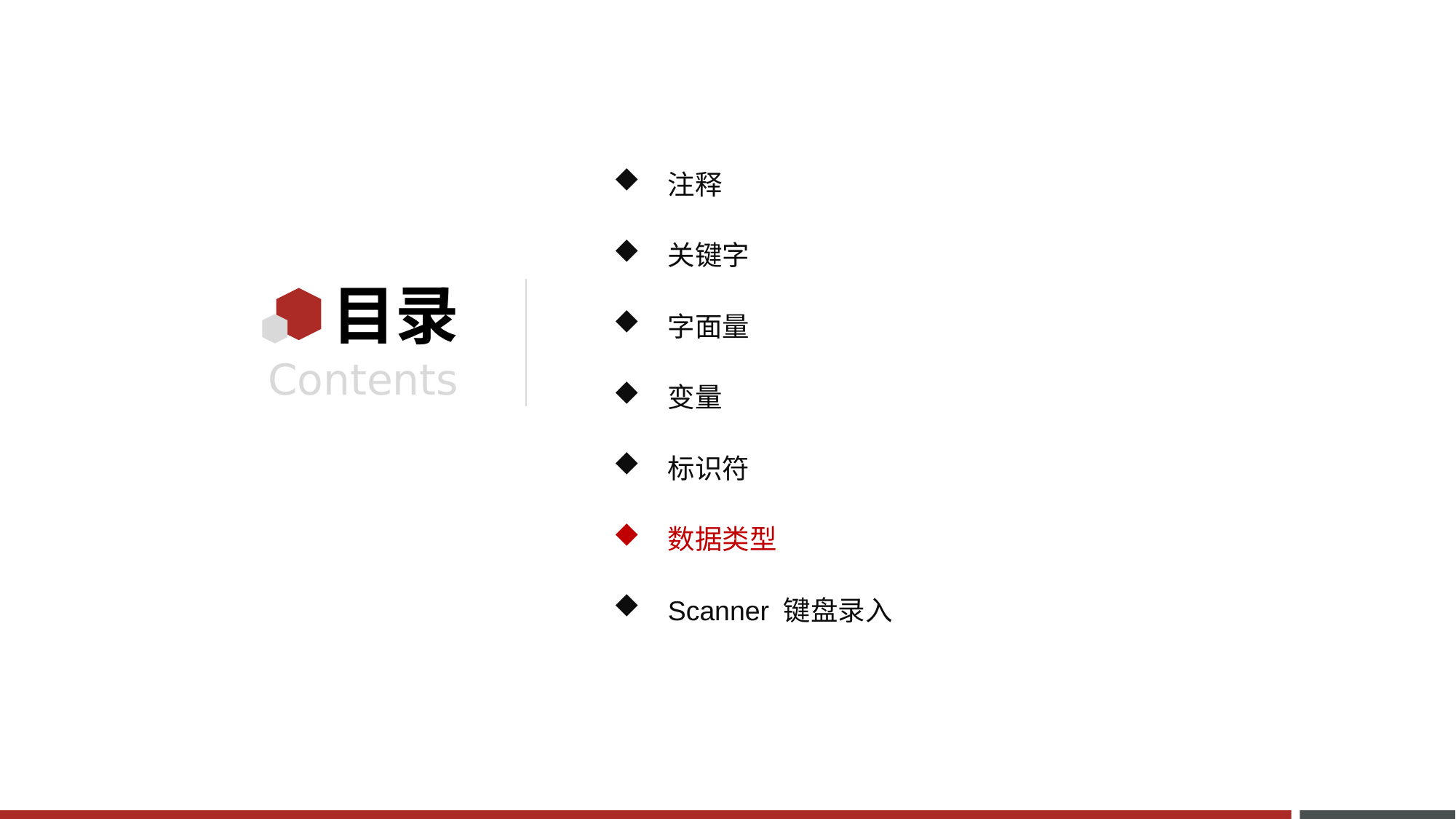

注释
关键字
字面量
变量
标识符
数据类型
Scanner 键盘录入